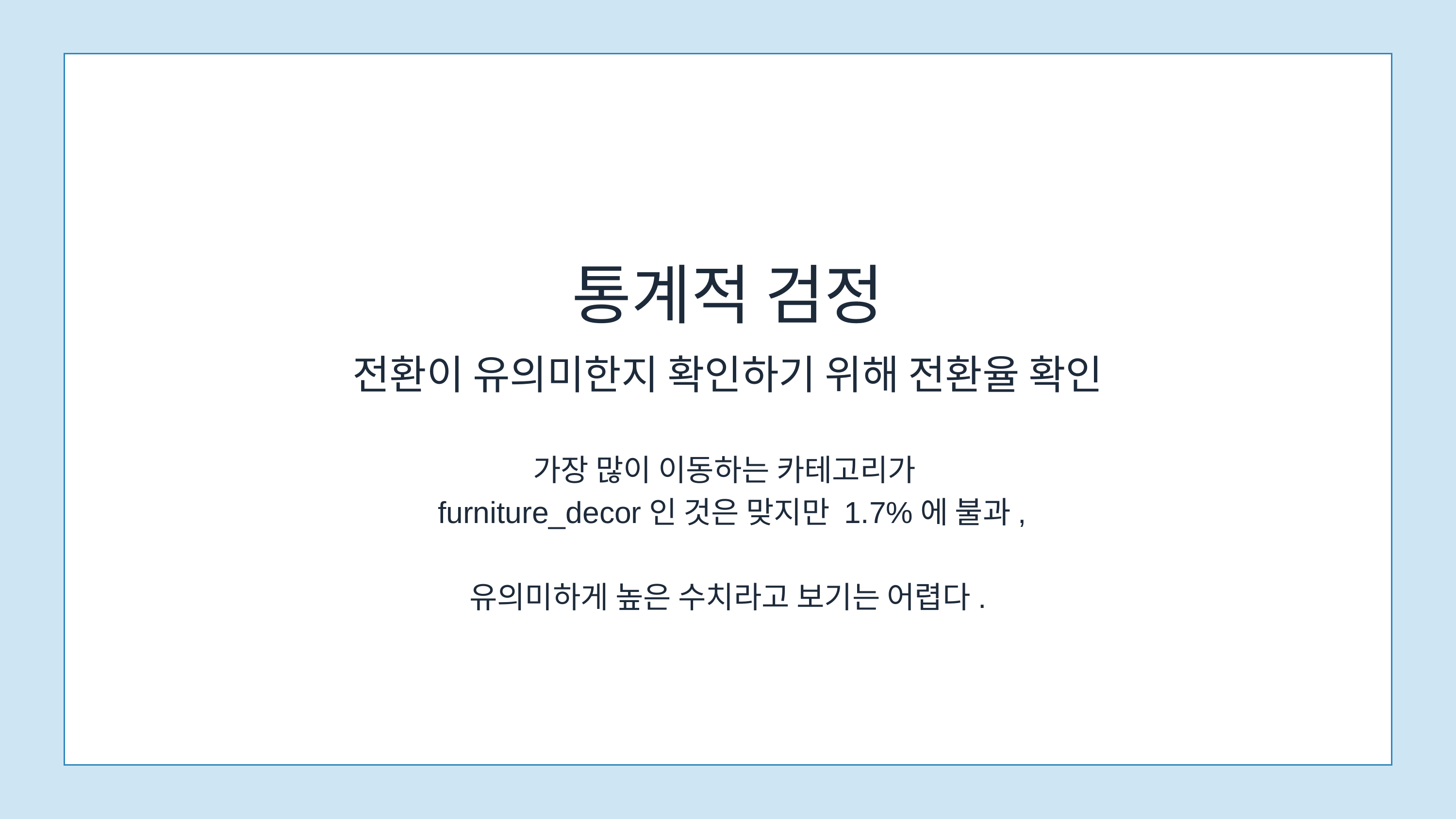

통계적 검정
전환이 유의미한지 확인하기 위해 전환율 확인
가장 많이 이동하는 카테고리가
furniture_decor인 것은 맞지만 1.7%에 불과,
유의미하게 높은 수치라고 보기는 어렵다.